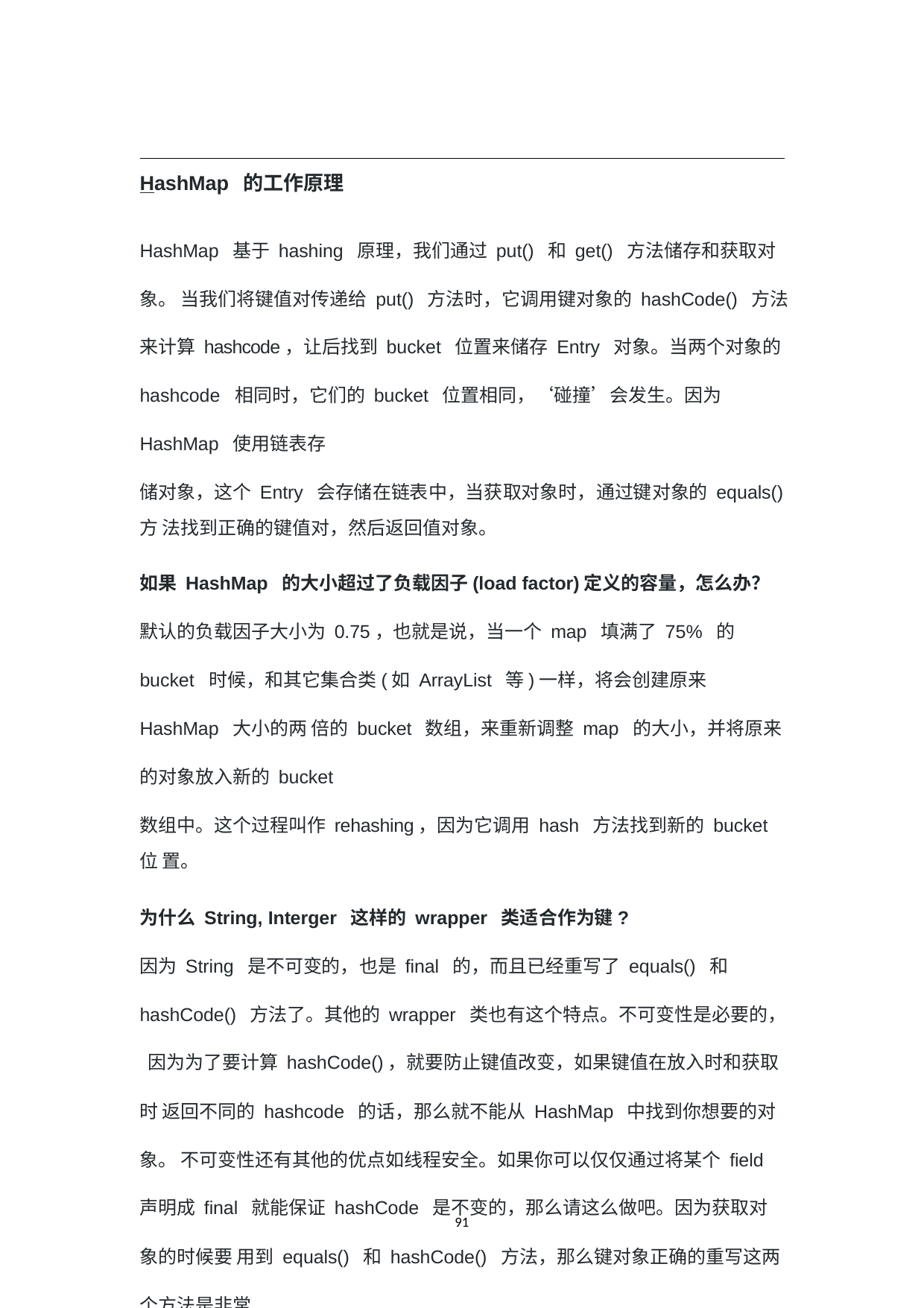

HashMap 的工作原理
HashMap 基于 hashing 原理，我们通过 put() 和 get() 方法储存和获取对象。 当我们将键值对传递给 put() 方法时，它调用键对象的 hashCode() 方法来计算 hashcode，让后找到 bucket 位置来储存 Entry 对象。当两个对象的 hashcode  相同时，它们的 bucket 位置相同，‘碰撞’会发生。因为 HashMap 使用链表存
储对象，这个 Entry 会存储在链表中，当获取对象时，通过键对象的 equals() 方 法找到正确的键值对，然后返回值对象。
如果 HashMap 的大小超过了负载因子(load factor)定义的容量，怎么办？  默认的负载因子大小为 0.75，也就是说，当一个 map 填满了 75% 的 bucket  时候，和其它集合类(如 ArrayList 等)一样，将会创建原来 HashMap 大小的两 倍的 bucket 数组，来重新调整 map 的大小，并将原来的对象放入新的 bucket
数组中。这个过程叫作 rehashing，因为它调用 hash 方法找到新的 bucket 位 置。

为什么 String, Interger 这样的 wrapper 类适合作为键?
因为 String 是不可变的，也是 final 的，而且已经重写了 equals() 和 hashCode() 方法了。其他的 wrapper 类也有这个特点。不可变性是必要的，  因为为了要计算 hashCode()，就要防止键值改变，如果键值在放入时和获取时 返回不同的 hashcode 的话，那么就不能从 HashMap 中找到你想要的对象。 不可变性还有其他的优点如线程安全。如果你可以仅仅通过将某个 field 声明成 final 就能保证 hashCode 是不变的，那么请这么做吧。因为获取对象的时候要 用到 equals() 和 hashCode() 方法，那么键对象正确的重写这两个方法是非常
91